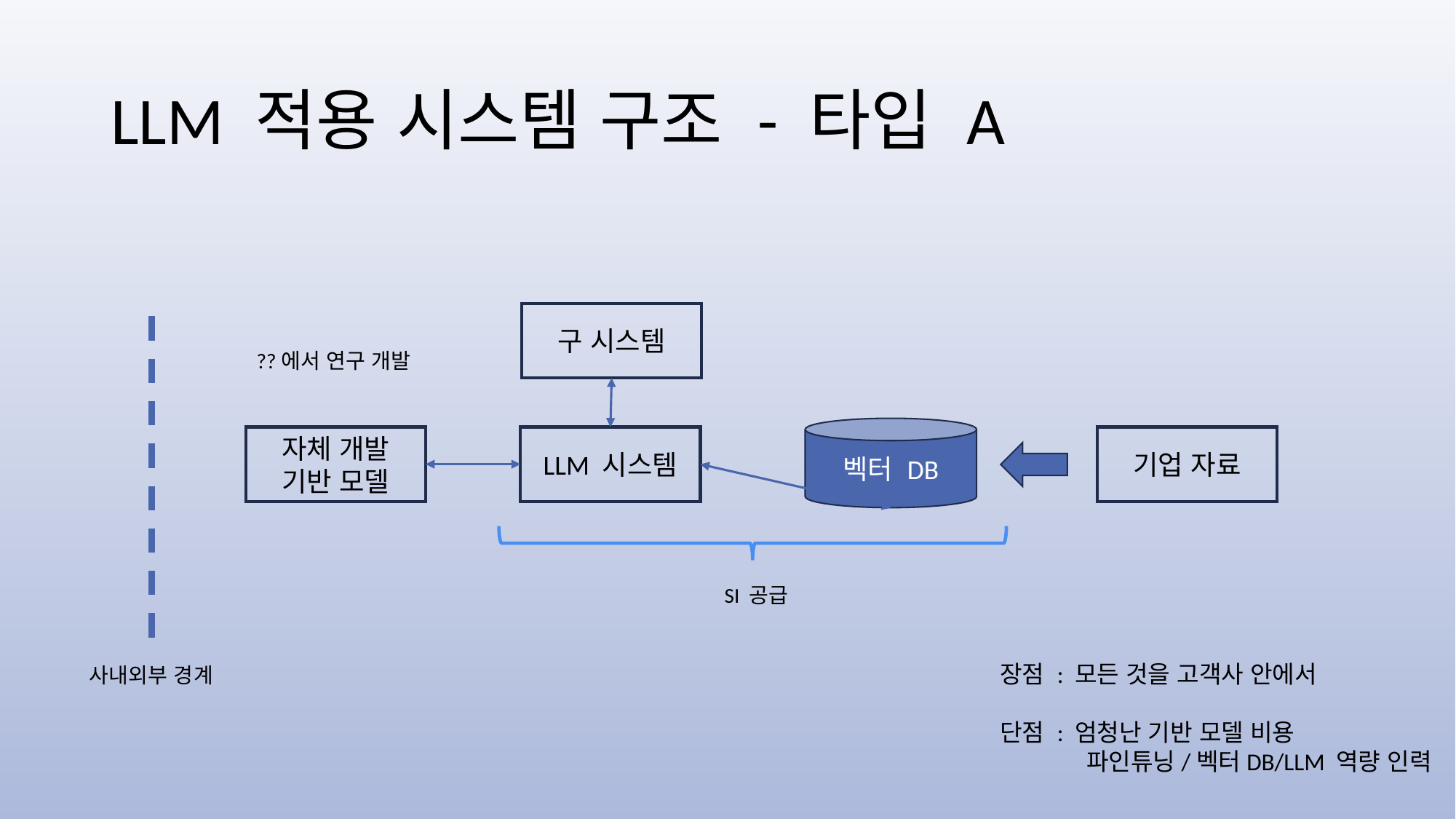

# LLM 적용 시스템 구조 - 타입 A

구 시스템
??에서 연구 개발
벡터 DB
자체 개발 기반 모델
LLM 시스템
기업 자료

SI 공급
장점 : 모든 것을 고객사 안에서

단점 : 엄청난 기반 모델 비용
            파인튜닝/벡터DB/LLM 역량 인력
사내외부 경계